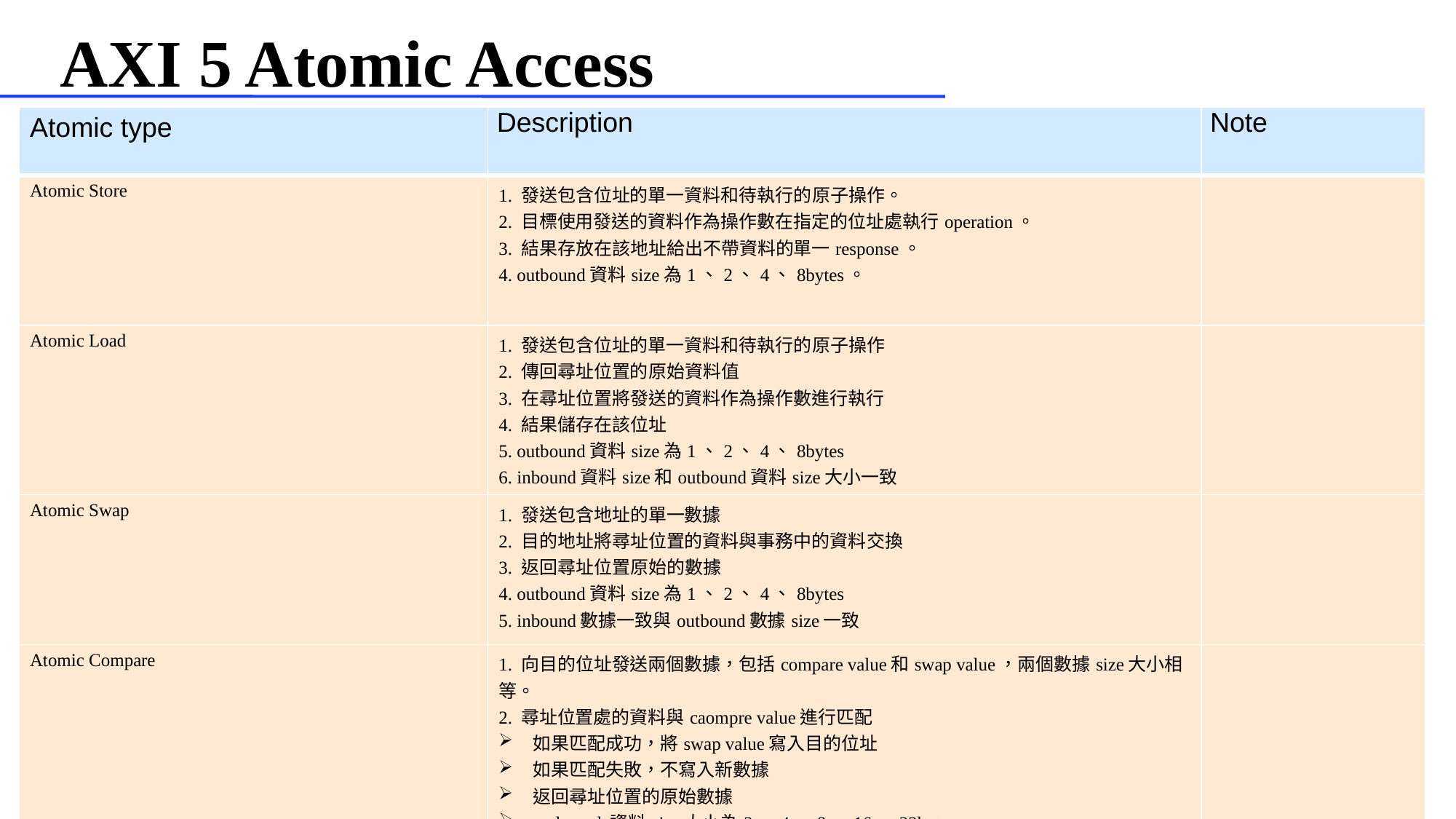

# AXI 5 Atomic Access
| Atomic type | Description | Note |
| --- | --- | --- |
| Atomic Store | 1. 發送包含位址的單一資料和待執行的原子操作。 2. 目標使用發送的資料作為操作數在指定的位址處執行operation。 3. 結果存放在該地址給出不帶資料的單一response。 4. outbound資料size為1、2、4、8bytes。 |  |
| Atomic Load | 1. 發送包含位址的單一資料和待執行的原子操作 2. 傳回尋址位置的原始資料值 3. 在尋址位置將發送的資料作為操作數進行執行 4. 結果儲存在該位址 5. outbound資料size為1、2、4、8bytes 6. inbound資料size和outbound資料size大小一致 |  |
| Atomic Swap | 1. 發送包含地址的單一數據 2. 目的地址將尋址位置的資料與事務中的資料交換 3. 返回尋址位置原始的數據 4. outbound資料size為1、2、4、8bytes 5. inbound數據一致與outbound數據size一致 |  |
| Atomic Compare | 1. 向目的位址發送兩個數據，包括compare value和swap value，兩個數據size大小相等。 2. 尋址位置處的資料與caompre value進行匹配 如果匹配成功，將swap value寫入目的位址 如果匹配失敗，不寫入新數據 返回尋址位置的原始數據 outbound 資料size大小為2、4、8、16、32bytes 由於outbound資料包含compare value和swap value因此inbound資料size為outbound資料size的一半。 |  |